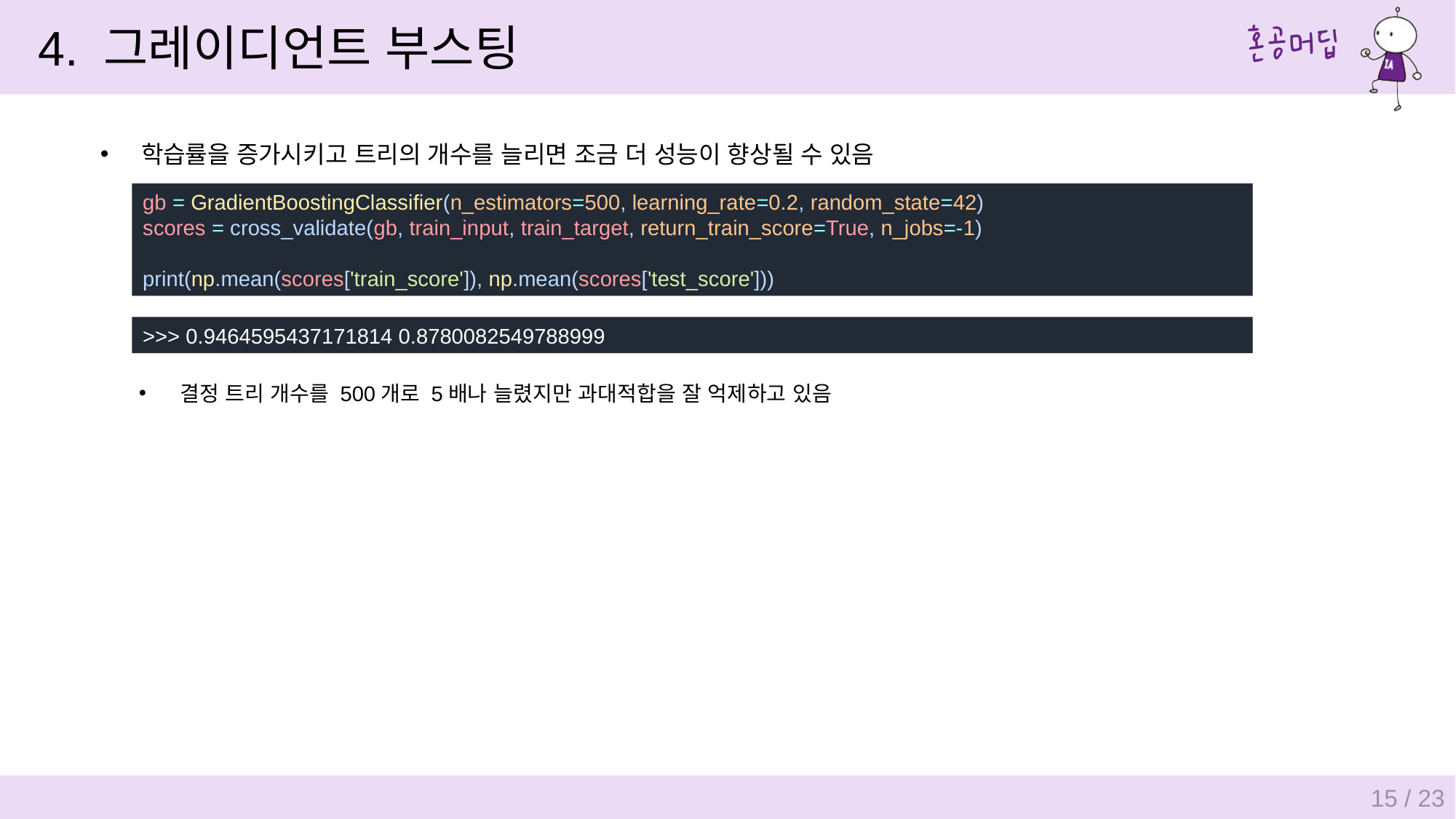

4. 그레이디언트 부스팅
학습률을 증가시키고 트리의 개수를 늘리면 조금 더 성능이 향상될 수 있음
gb = GradientBoostingClassifier(n_estimators=500, learning_rate=0.2, random_state=42)
scores = cross_validate(gb, train_input, train_target, return_train_score=True, n_jobs=-1)
print(np.mean(scores['train_score']), np.mean(scores['test_score']))
>>> 0.9464595437171814 0.8780082549788999
결정 트리 개수를 500개로 5배나 늘렸지만 과대적합을 잘 억제하고 있음
15 / 23